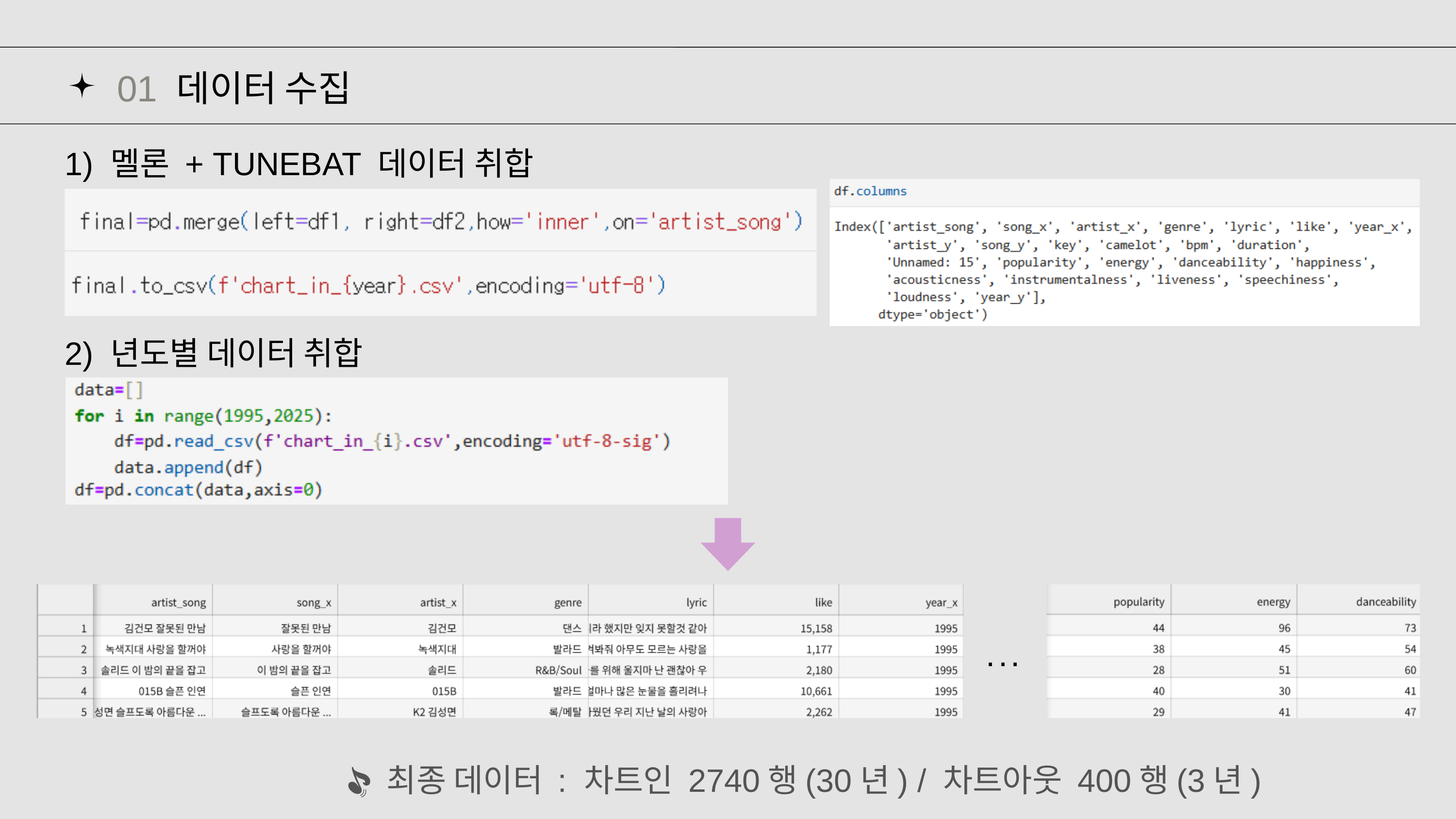

01 데이터 수집

1) 멜론 + TUNEBAT 데이터 취합

2) 년도별 데이터 취합

...
🎵 최종 데이터 : 차트인 2740행(30년) / 차트아웃 400행(3년)